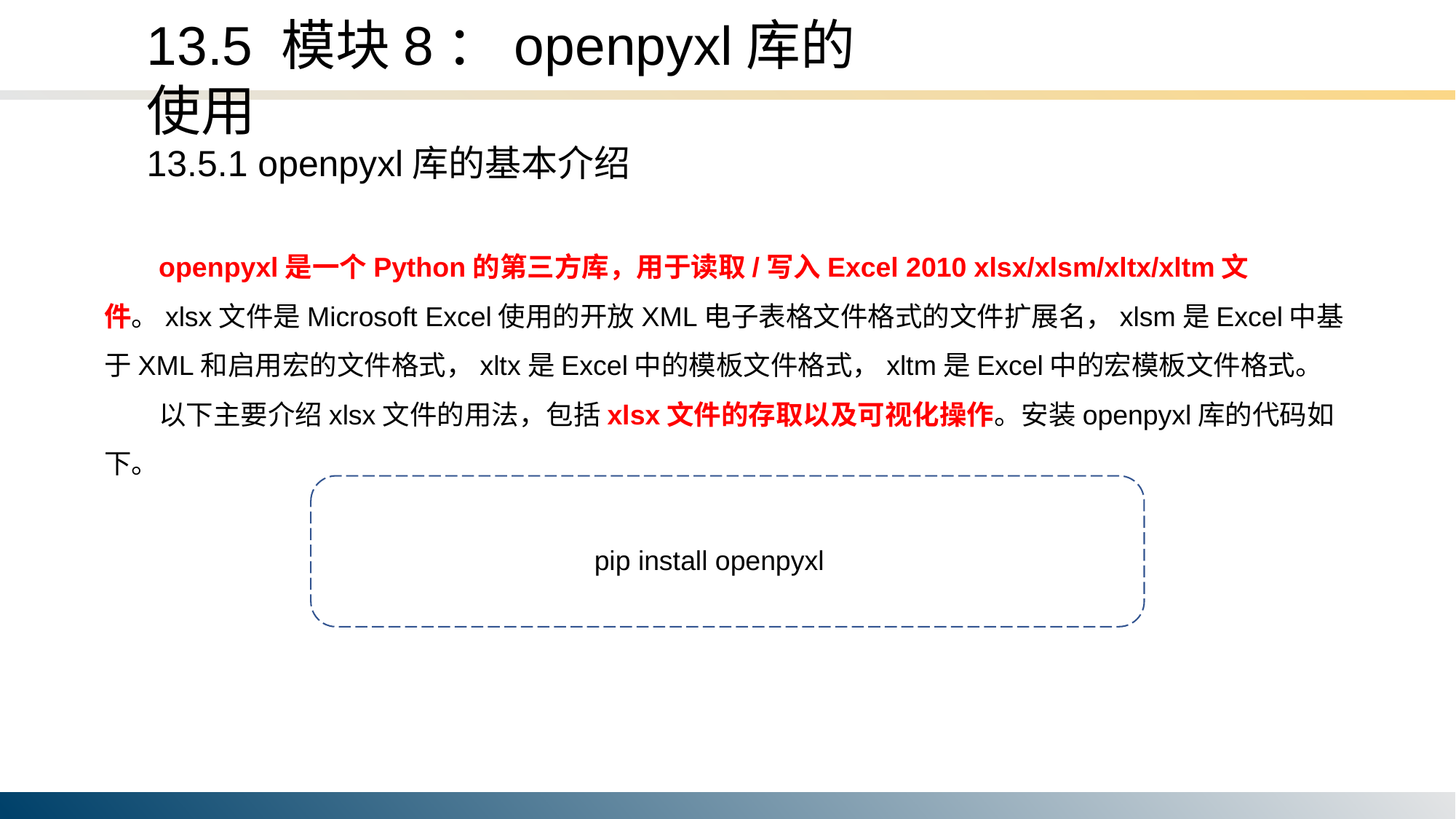

13.5 模块8：openpyxl库的使用
13.5.1 openpyxl库的基本介绍
openpyxl是一个Python的第三方库，用于读取/写入Excel 2010 xlsx/xlsm/xltx/xltm文件。xlsx文件是Microsoft Excel使用的开放XML电子表格文件格式的文件扩展名，xlsm是Excel中基于XML和启用宏的文件格式，xltx是Excel中的模板文件格式，xltm是Excel中的宏模板文件格式。
以下主要介绍xlsx文件的用法，包括xlsx文件的存取以及可视化操作。安装openpyxl库的代码如下。

pip install openpyxl